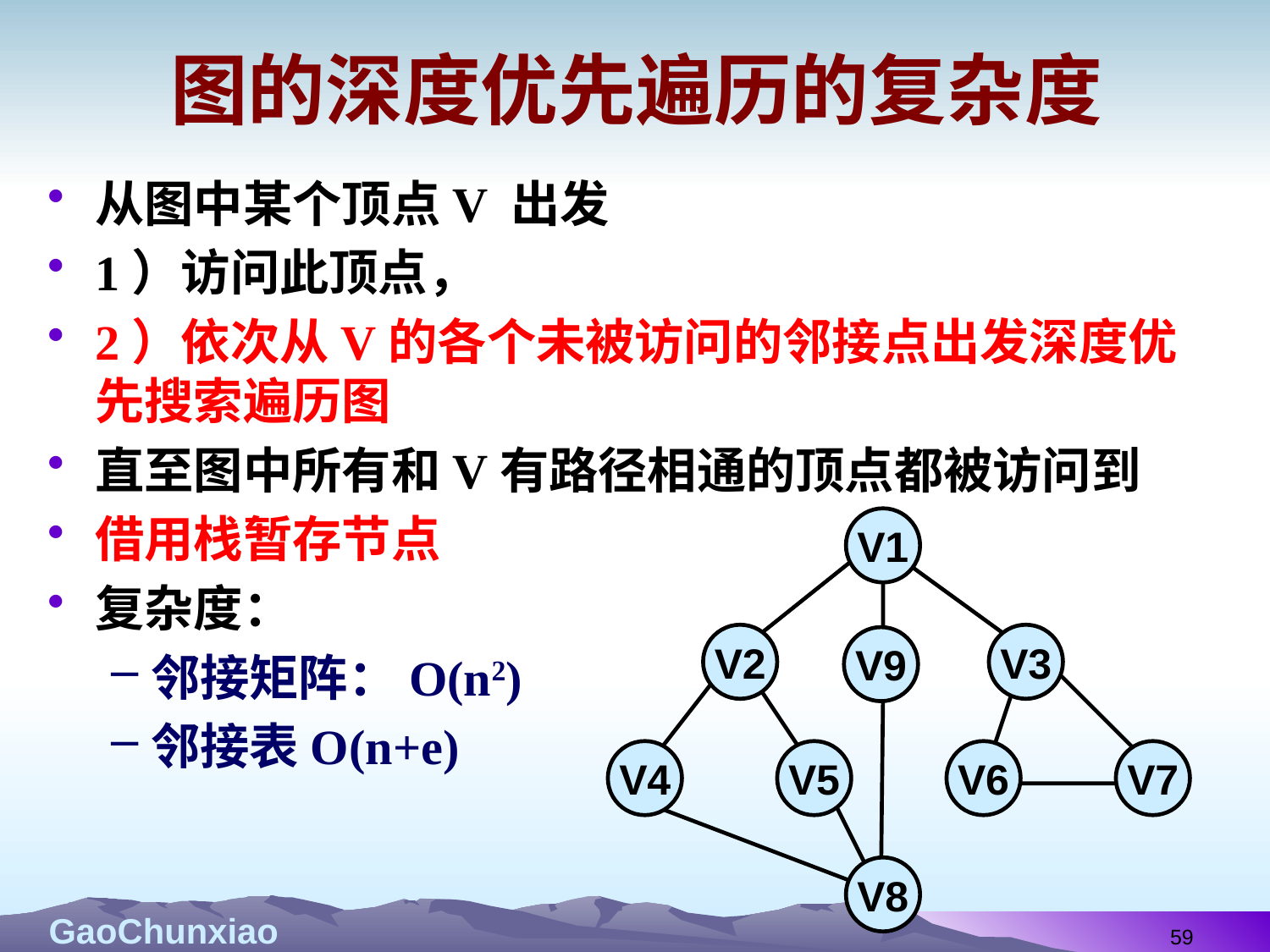

# 图的深度优先遍历的复杂度
从图中某个顶点V 出发
1）访问此顶点，
2）依次从V的各个未被访问的邻接点出发深度优先搜索遍历图
直至图中所有和V有路径相通的顶点都被访问到
借用栈暂存节点
复杂度：
邻接矩阵：O(n2)
邻接表O(n+e)
V1

V2
V3
V9

V4
V5
V6
V7

V8
59